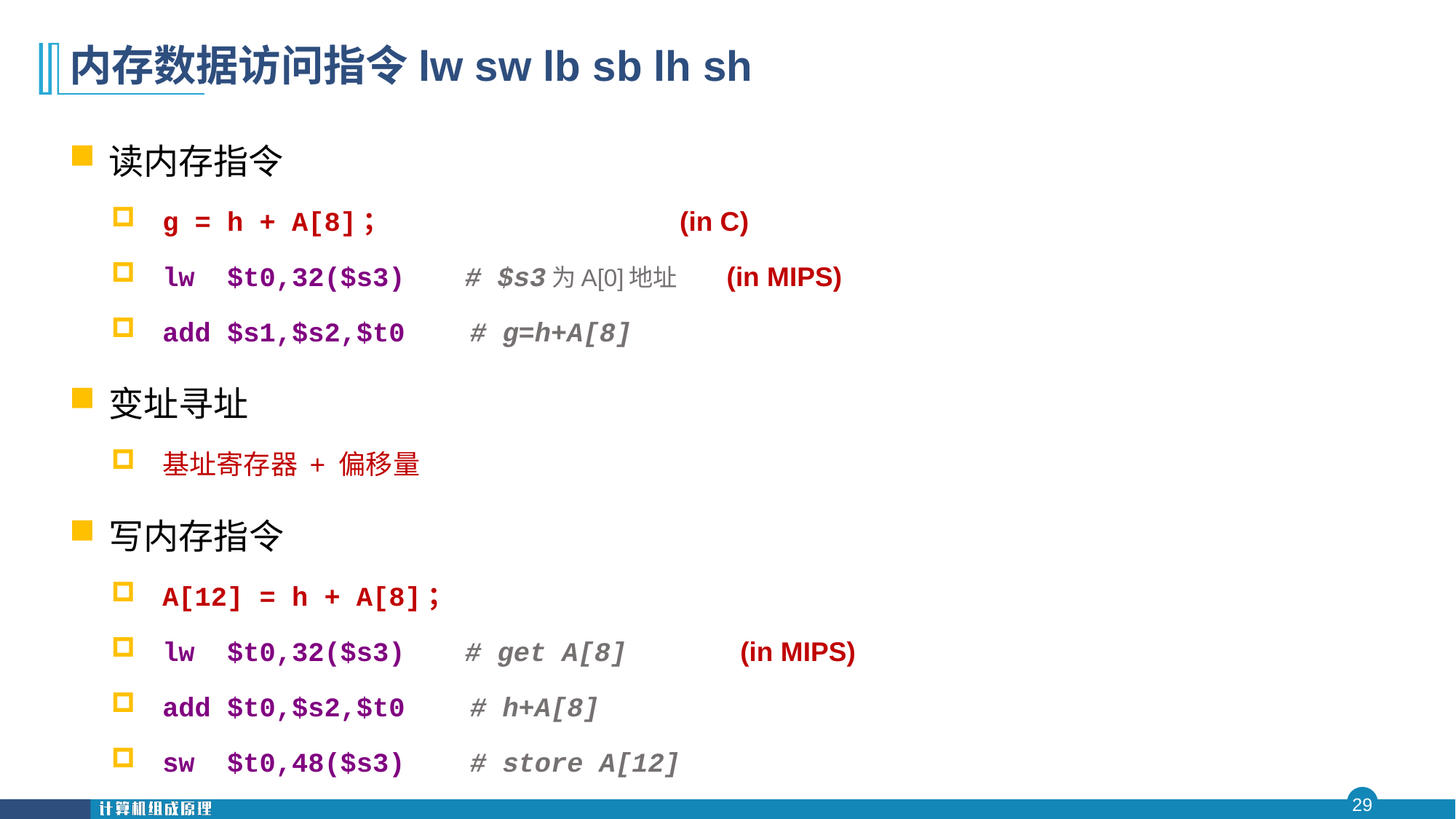

# 内存数据访问指令lw sw lb sb lh sh
读内存指令
g = h + A[8]；                                              (in C)
lw  $t0,32($s3)        # $s3为A[0]地址        (in MIPS)
add $s1,$s2,$t0    # g=h+A[8]
变址寻址
基址寄存器 + 偏移量
写内存指令
A[12] = h + A[8]；
lw  $t0,32($s3)        # get A[8]       (in MIPS)
add $t0,$s2,$t0    # h+A[8]
sw  $t0,48($s3)    # store A[12]